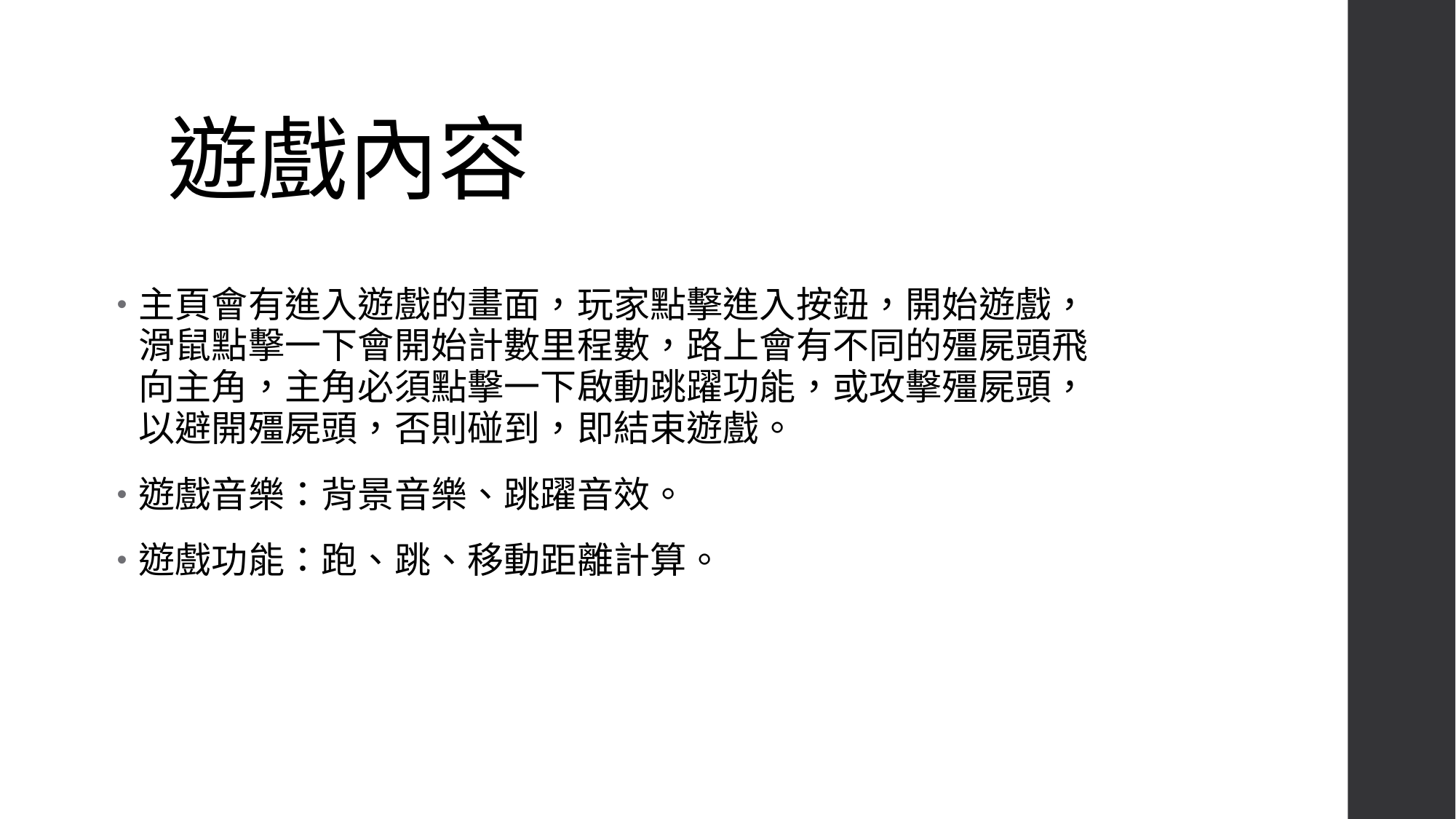

# 遊戲內容
主頁會有進入遊戲的畫面，玩家點擊進入按鈕，開始遊戲，滑鼠點擊一下會開始計數里程數，路上會有不同的殭屍頭飛向主角，主角必須點擊一下啟動跳躍功能，或攻擊殭屍頭，以避開殭屍頭，否則碰到，即結束遊戲。
遊戲音樂：背景音樂、跳躍音效。
遊戲功能：跑、跳、移動距離計算。